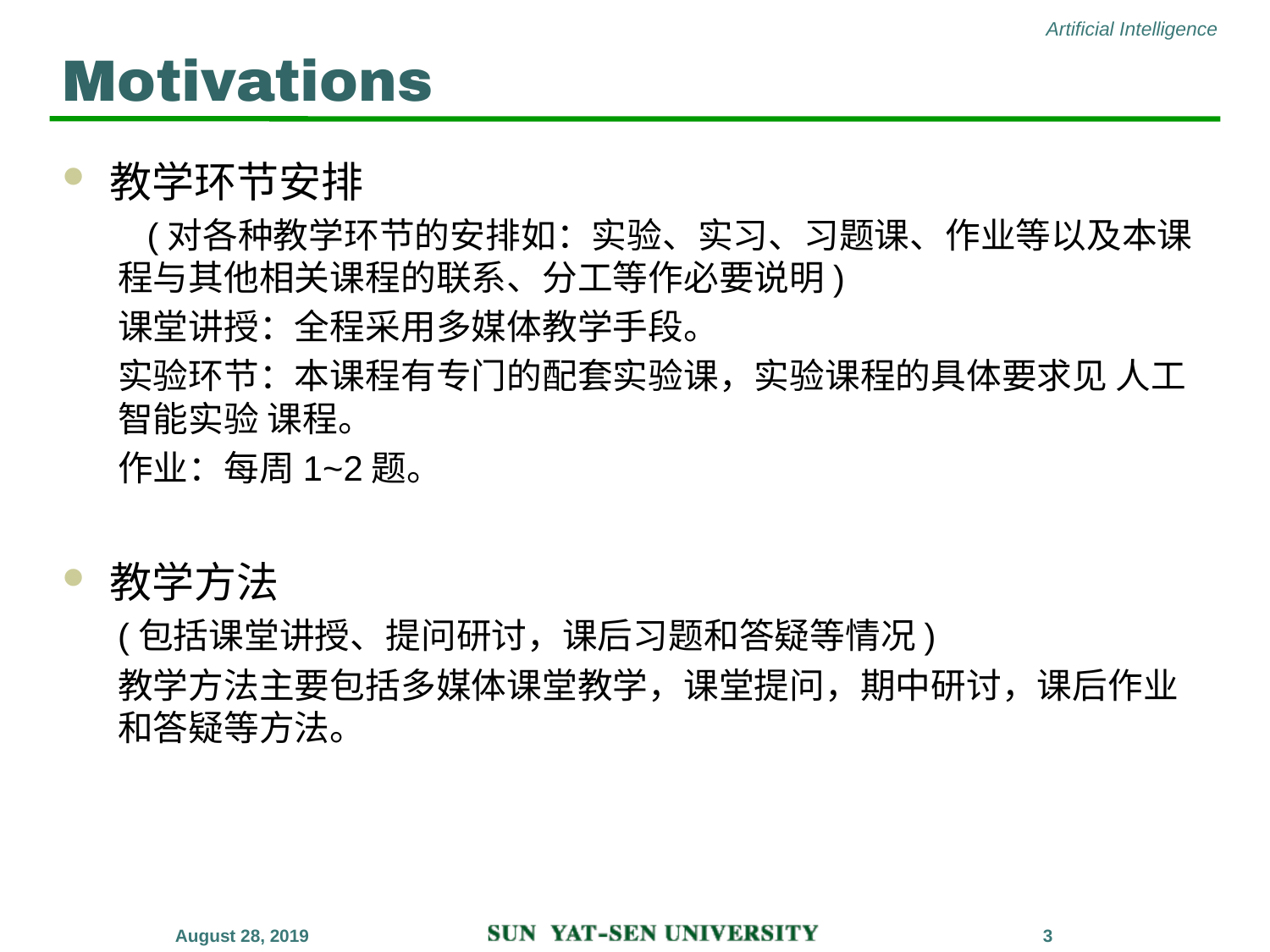

# Motivations
教学环节安排
   (对各种教学环节的安排如：实验、实习、习题课、作业等以及本课程与其他相关课程的联系、分工等作必要说明)
课堂讲授：全程采用多媒体教学手段。
实验环节：本课程有专门的配套实验课，实验课程的具体要求见 人工智能实验 课程。
作业：每周1~2题。

教学方法
(包括课堂讲授、提问研讨，课后习题和答疑等情况)
教学方法主要包括多媒体课堂教学，课堂提问，期中研讨，课后作业和答疑等方法。